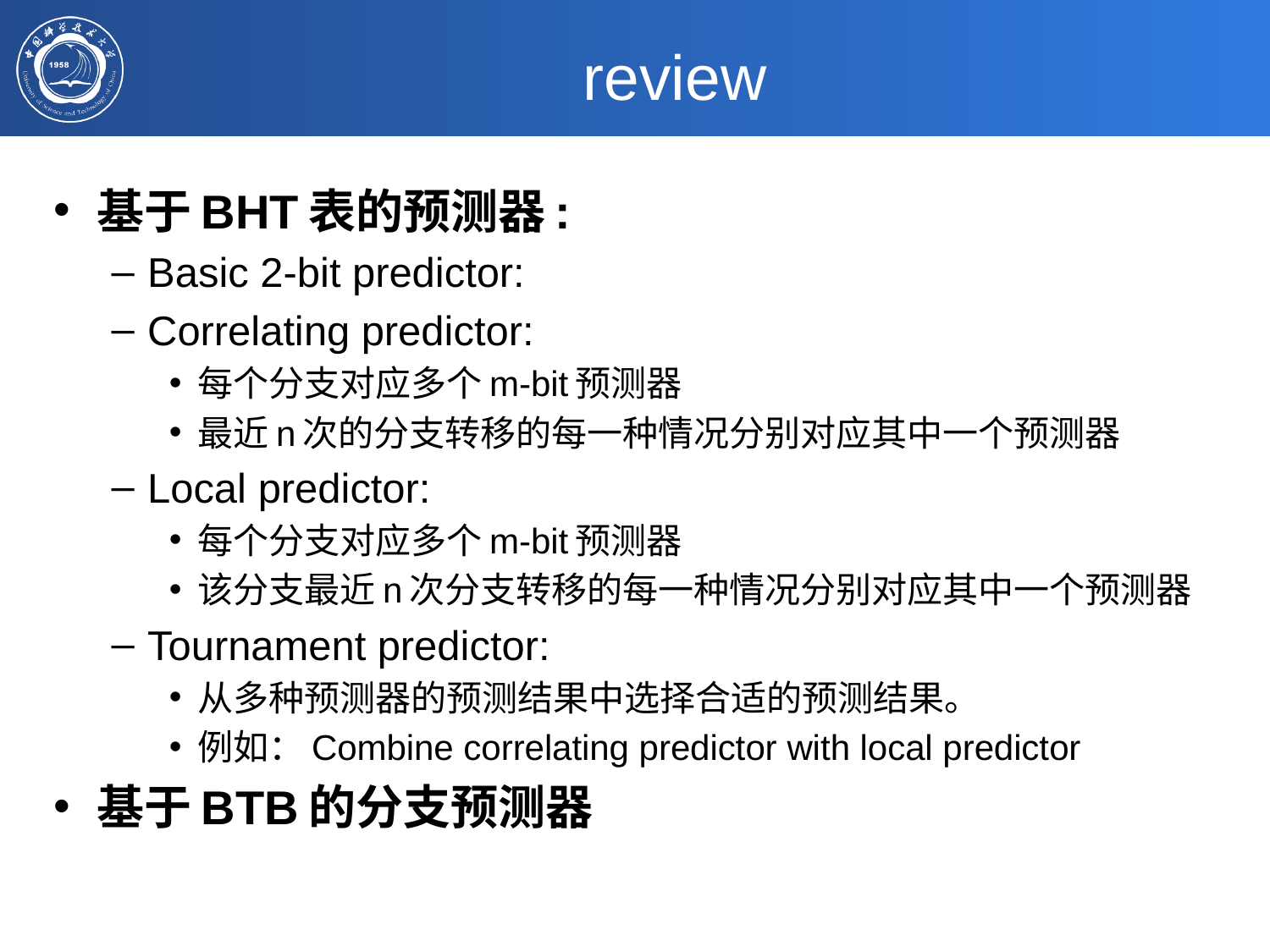

# review
基于BHT表的预测器:
Basic 2-bit predictor:
Correlating predictor:
每个分支对应多个m-bit预测器
最近n次的分支转移的每一种情况分别对应其中一个预测器
Local predictor:
每个分支对应多个m-bit预测器
该分支最近n次分支转移的每一种情况分别对应其中一个预测器
Tournament predictor:
从多种预测器的预测结果中选择合适的预测结果。
例如：Combine correlating predictor with local predictor
基于BTB的分支预测器